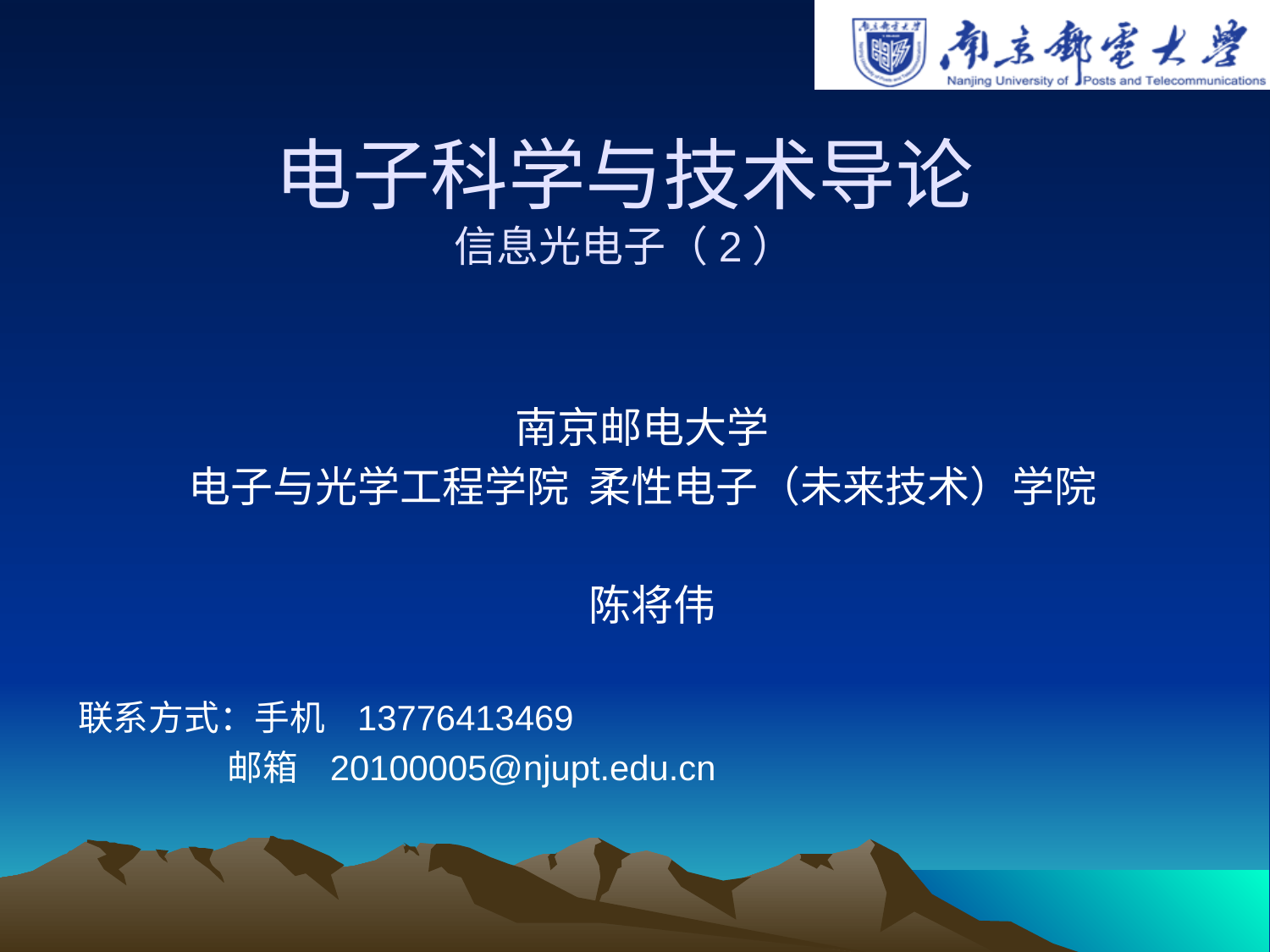

# 电子科学与技术导论 信息光电子（2）

南京邮电大学
电子与光学工程学院  柔性电子（未来技术）学院

陈将伟

联系方式：手机   13776413469
                  邮箱   20100005@njupt.edu.cn